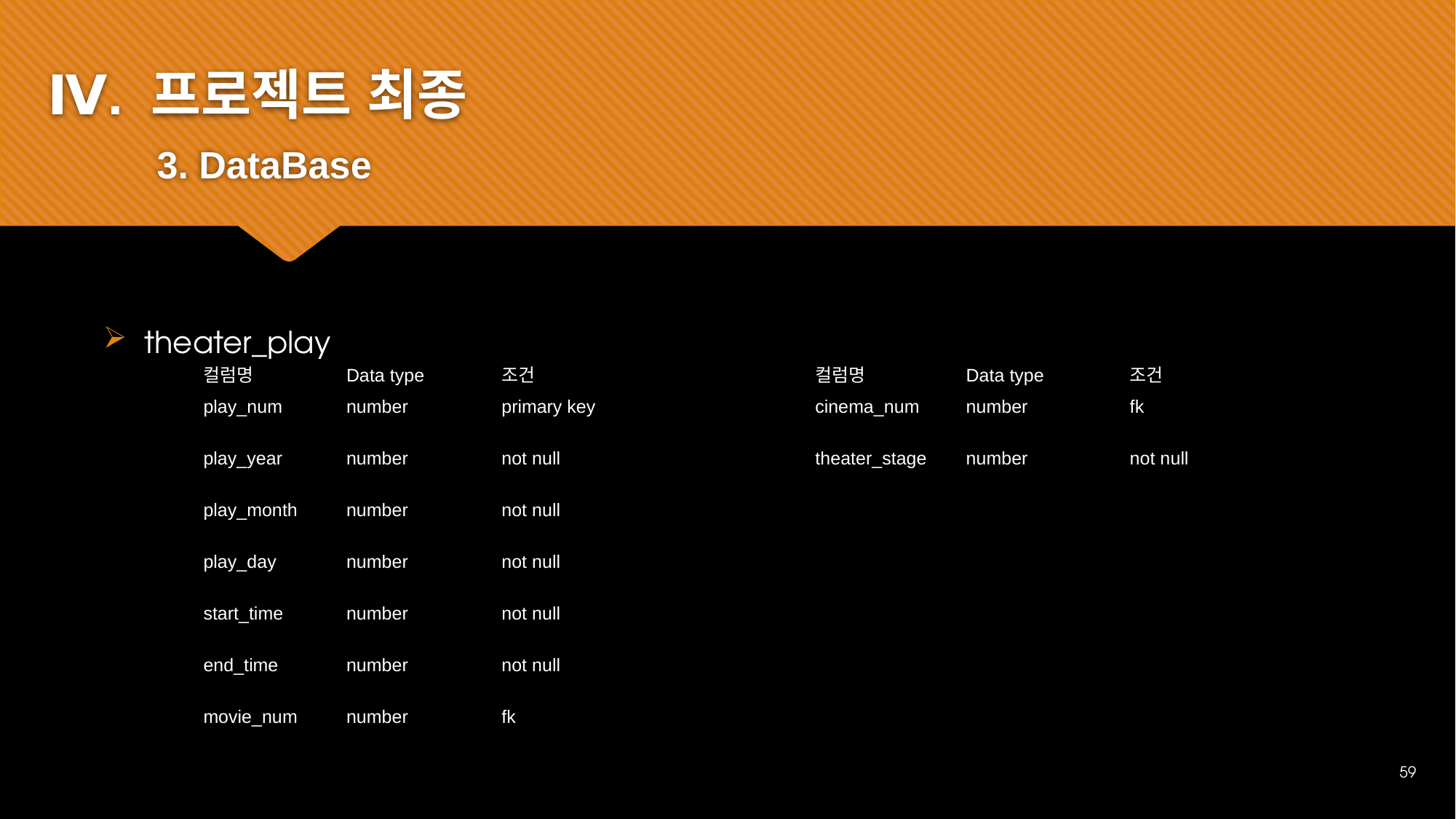

Ⅳ. 프로젝트 최종
	3. DataBase
#

theater_play

| 컬럼명 | Data type | 조건 |
| --- | --- | --- |
| play\_num | number | primary key |
| play\_year | number | not null |
| play\_month | number | not null |
| play\_day | number | not null |
| start\_time | number | not null |
| end\_time | number | not null |
| movie\_num | number | fk |
| 컬럼명 | Data type | 조건 |
| --- | --- | --- |
| cinema\_num | number | fk |
| theater\_stage | number | not null |
|  |  |  |
|  |  |  |
|  |  |  |
|  |  |  |
|  |  |  |
59